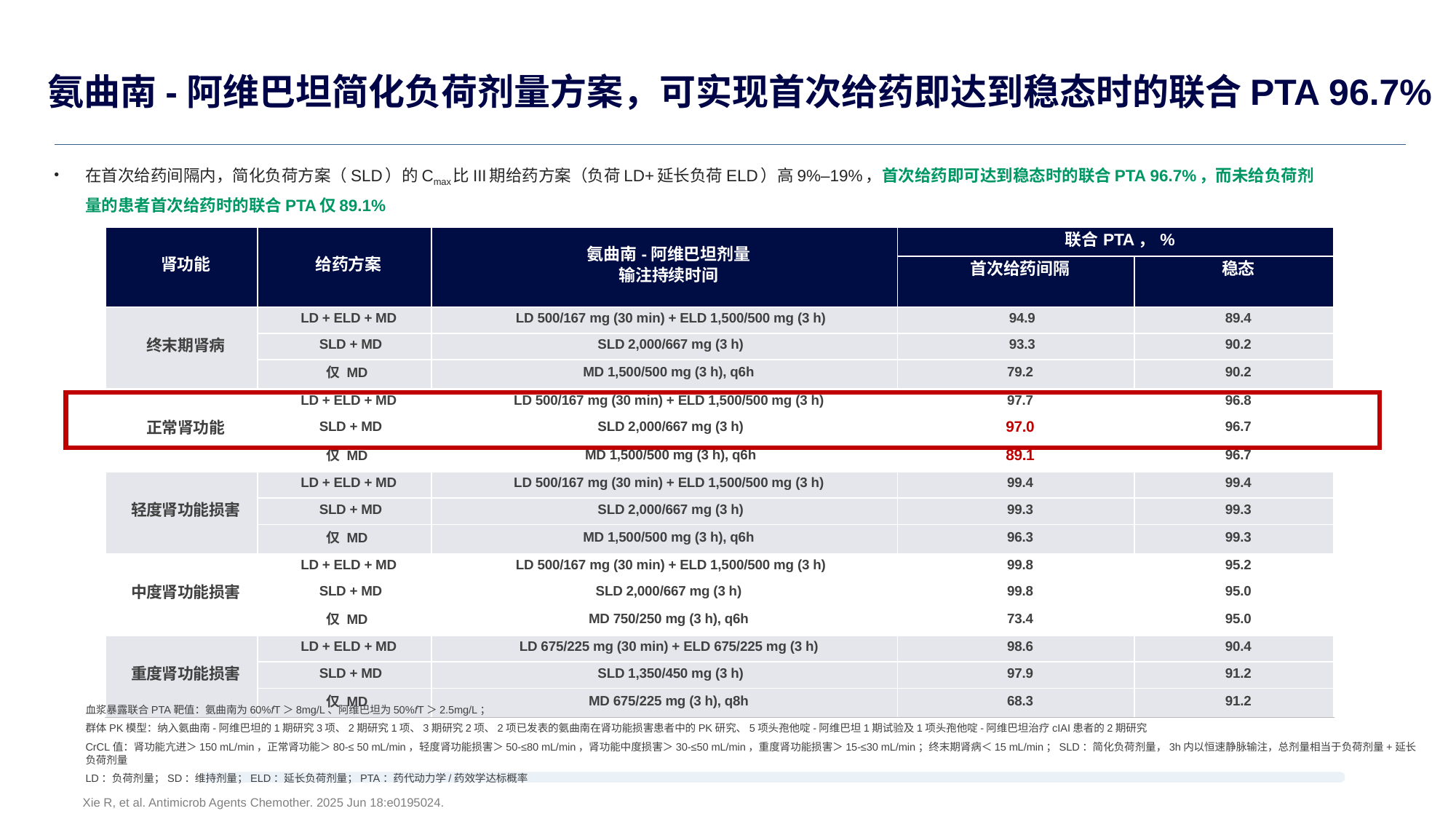

# 氨曲南-阿维巴坦简化负荷剂量方案，可实现首次给药即达到稳态时的联合PTA 96.7%
在首次给药间隔内，简化负荷方案（SLD）的Cmax比III期给药方案（负荷LD+延长负荷ELD）高9%–19%，首次给药即可达到稳态时的联合PTA 96.7%，而未给负荷剂量的患者首次给药时的联合PTA仅89.1%
| 肾功能 | 给药方案 | 氨曲南-阿维巴坦剂量 输注持续时间 | 联合PTA，% |  |
| --- | --- | --- | --- | --- |
|  |  |  | 首次给药间隔 | 稳态 |
| 终末期肾病 | LD + ELD + MD | LD 500/167 mg (30 min) + ELD 1,500/500 mg (3 h) | 94.9 | 89.4 |
|  | SLD + MD | SLD 2,000/667 mg (3 h) | 93.3 | 90.2 |
|  | 仅 MD | MD 1,500/500 mg (3 h), q6h | 79.2 | 90.2 |
| 正常肾功能 | LD + ELD + MD | LD 500/167 mg (30 min) + ELD 1,500/500 mg (3 h) | 97.7 | 96.8 |
|  | SLD + MD | SLD 2,000/667 mg (3 h) | 97.0 | 96.7 |
|  | 仅 MD | MD 1,500/500 mg (3 h), q6h | 89.1 | 96.7 |
| 轻度肾功能损害 | LD + ELD + MD | LD 500/167 mg (30 min) + ELD 1,500/500 mg (3 h) | 99.4 | 99.4 |
|  | SLD + MD | SLD 2,000/667 mg (3 h) | 99.3 | 99.3 |
|  | 仅 MD | MD 1,500/500 mg (3 h), q6h | 96.3 | 99.3 |
| 中度肾功能损害 | LD + ELD + MD | LD 500/167 mg (30 min) + ELD 1,500/500 mg (3 h) | 99.8 | 95.2 |
|  | SLD + MD | SLD 2,000/667 mg (3 h) | 99.8 | 95.0 |
|  | 仅 MD | MD 750/250 mg (3 h), q6h | 73.4 | 95.0 |
| 重度肾功能损害 | LD + ELD + MD | LD 675/225 mg (30 min) + ELD 675/225 mg (3 h) | 98.6 | 90.4 |
|  | SLD + MD | SLD 1,350/450 mg (3 h) | 97.9 | 91.2 |
|  | 仅 MD | MD 675/225 mg (3 h), q8h | 68.3 | 91.2 |
血浆暴露联合PTA靶值：氨曲南为60%fT＞8mg/L、阿维巴坦为50%fT＞2.5mg/L；
群体PK模型：纳入氨曲南-阿维巴坦的1期研究3项、2期研究1项、3期研究2项、2项已发表的氨曲南在肾功能损害患者中的PK研究、5项头孢他啶-阿维巴坦1期试验及1项头孢他啶-阿维巴坦治疗cIAI患者的2期研究
CrCL值：肾功能亢进＞150 mL/min，正常肾功能＞80-≤ 50 mL/min，轻度肾功能损害＞50-≤80 mL/min，肾功能中度损害＞30-≤50 mL/min，重度肾功能损害＞15-≤30 mL/min；终末期肾病＜15 mL/min；SLD：简化负荷剂量，3h内以恒速静脉输注，总剂量相当于负荷剂量+延长负荷剂量
LD：负荷剂量；SD：维持剂量；ELD：延长负荷剂量；PTA：药代动力学/药效学达标概率
Xie R, et al. Antimicrob Agents Chemother. 2025 Jun 18:e0195024.